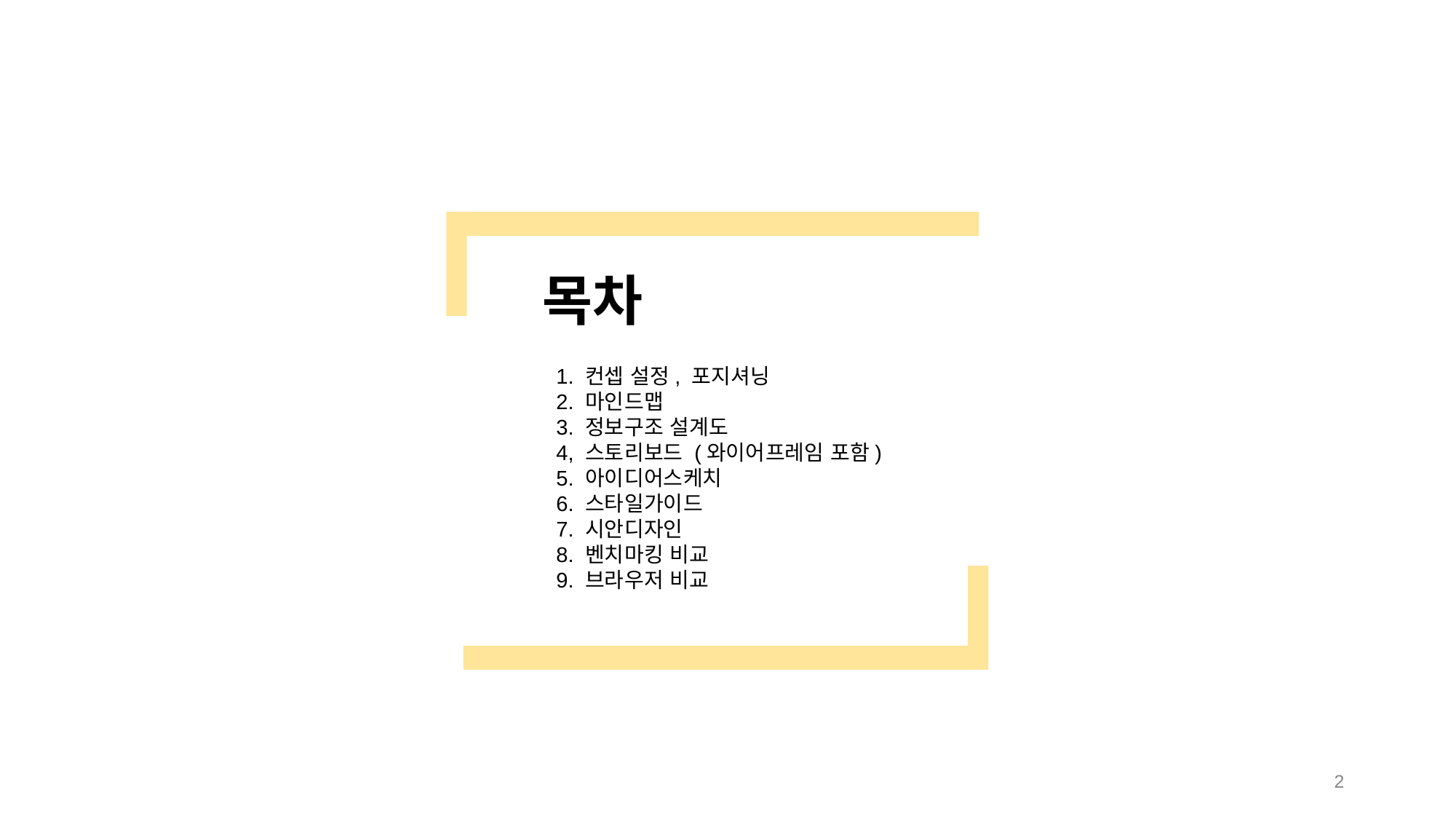

목차

1. 컨셉 설정, 포지셔닝
2. 마인드맵
3. 정보구조 설계도
4, 스토리보드 (와이어프레임 포함)
5. 아이디어스케치
6. 스타일가이드
7. 시안디자인
8. 벤치마킹 비교
9. 브라우저 비교

2